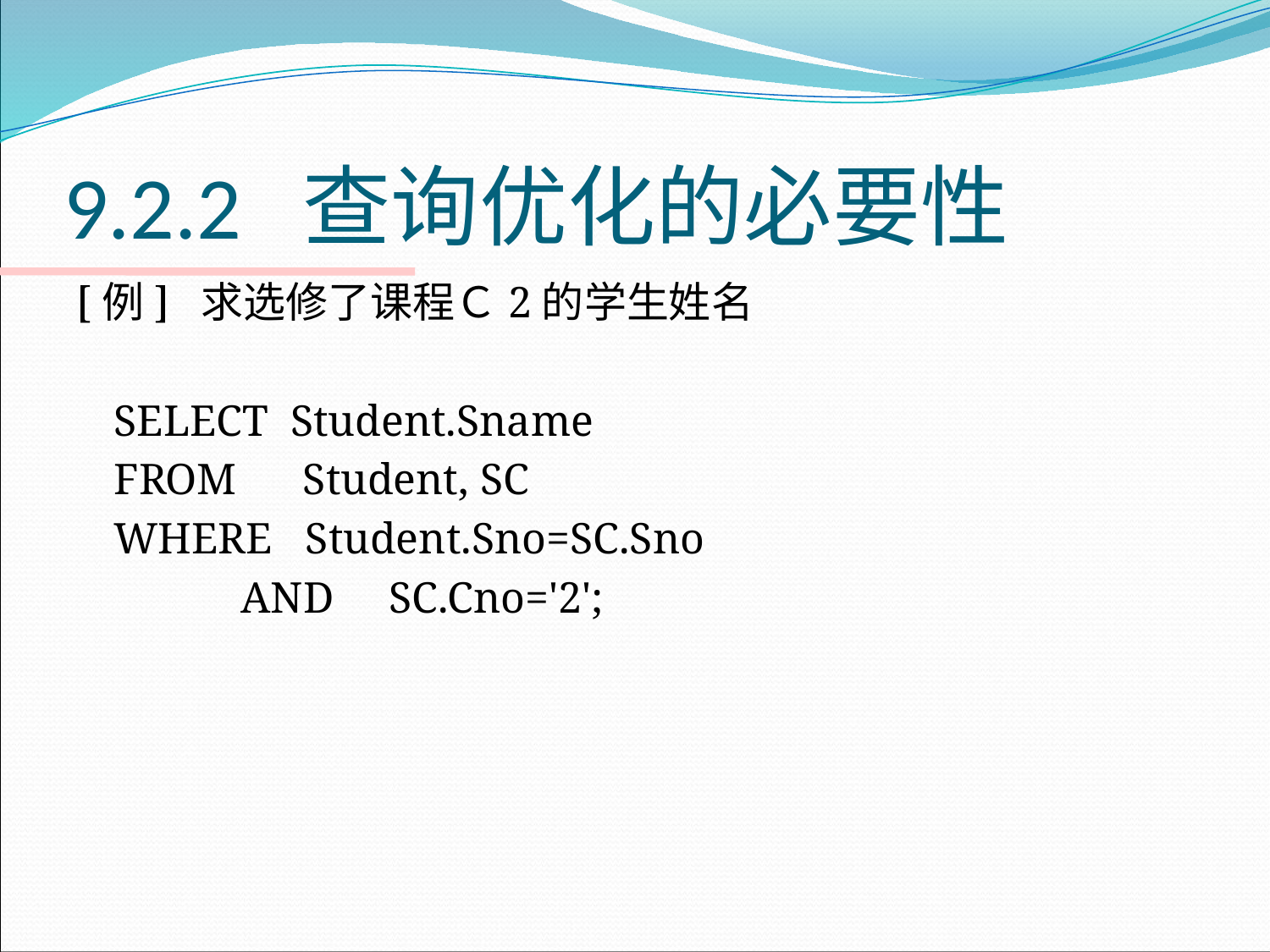

# 9.2.2  查询优化的必要性
[例]  求选修了课程Ｃ2的学生姓名

	SELECT  Student.Sname
	FROM      Student, SC
	WHERE   Student.Sno=SC.Sno
		AND     SC.Cno='2';

846